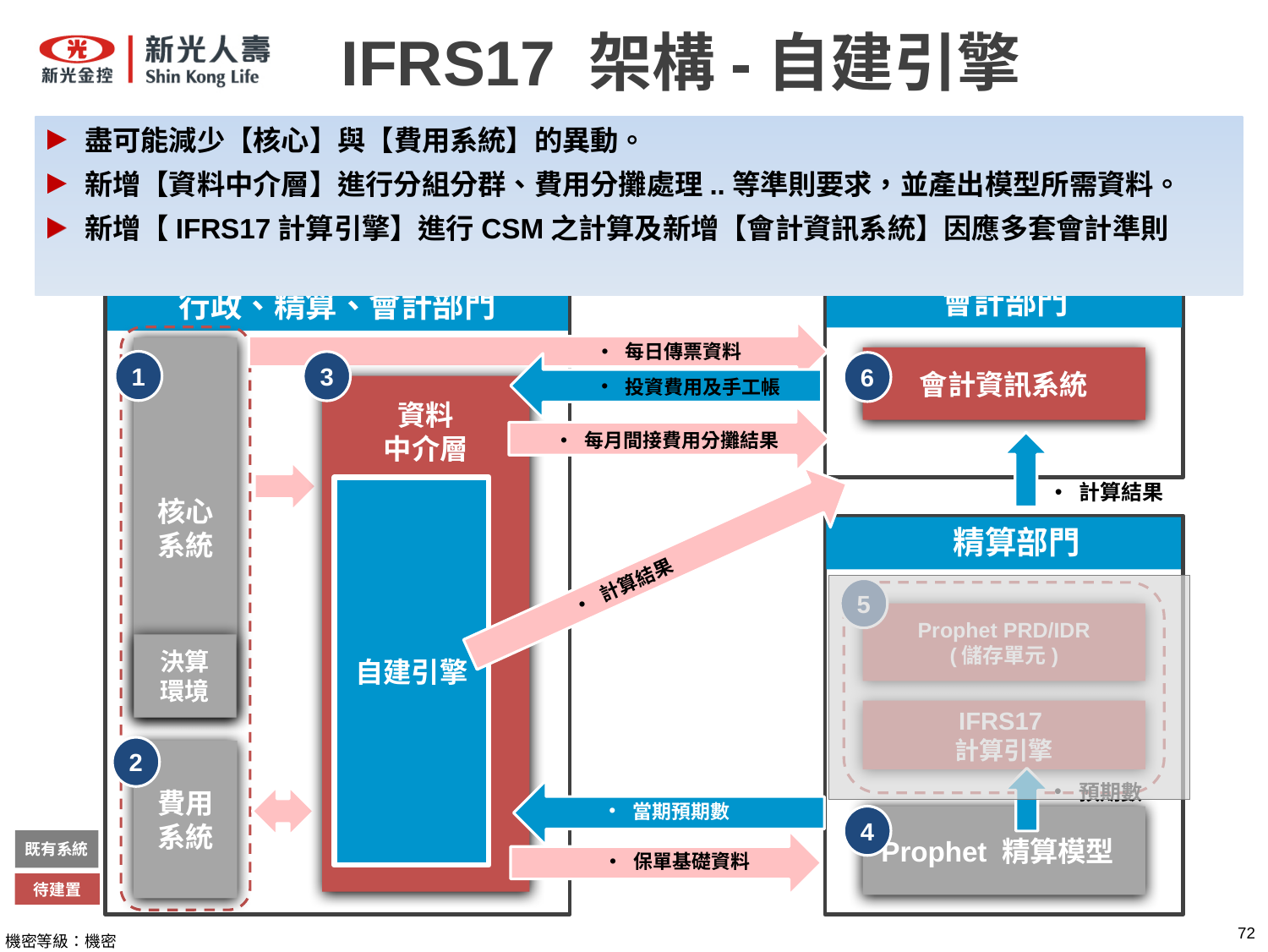

IFRS17 架構-自建引擎
盡可能減少【核心】與【費用系統】的異動。
新增【資料中介層】進行分組分群、費用分攤處理..等準則要求，並產出模型所需資料。
新增【IFRS17計算引擎】進行CSM之計算及新增【會計資訊系統】因應多套會計準則
會計部門

行政、精算、會計部門

每日傳票資料
核心
系統
會計資訊系統
1
3
6

投資費用及手工帳
資料
中介層

每月間接費用分攤結果

計算結果
自建引擎

 精算部門

計算結果

5

Prophet PRD/IDR
(儲存單元)
決算
環境
IFRS17
計算引擎
2

費用
系統

預期數

當期預期數

Prophet 精算模型
4
既有系統

保單基礎資料
待建置